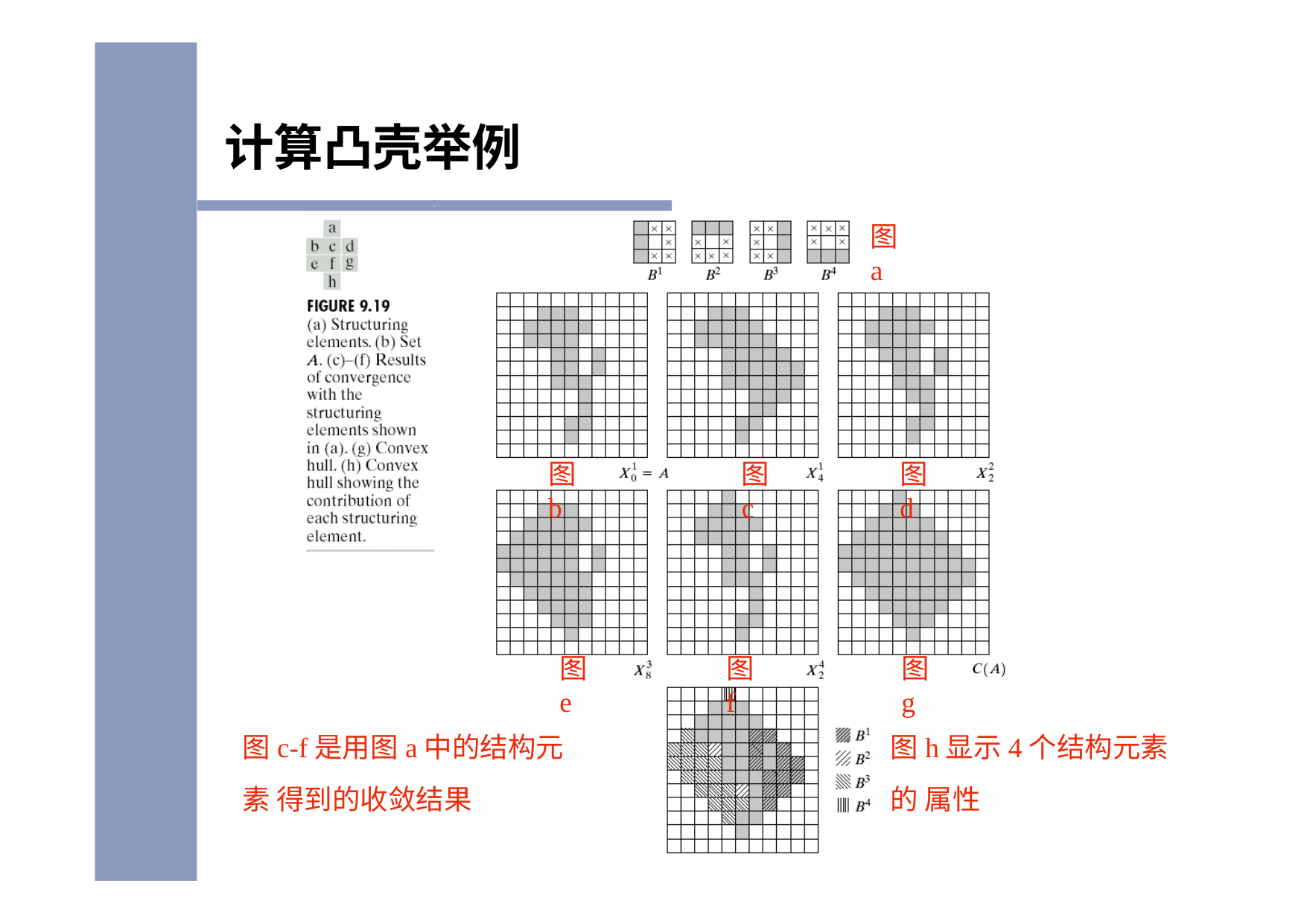

# 计算凸壳举例

图a
图b
图c
图d
图e
图f
图g
图c-f是用图a中的结构元素 得到的收敛结果
图h显示4个结构元素的 属性